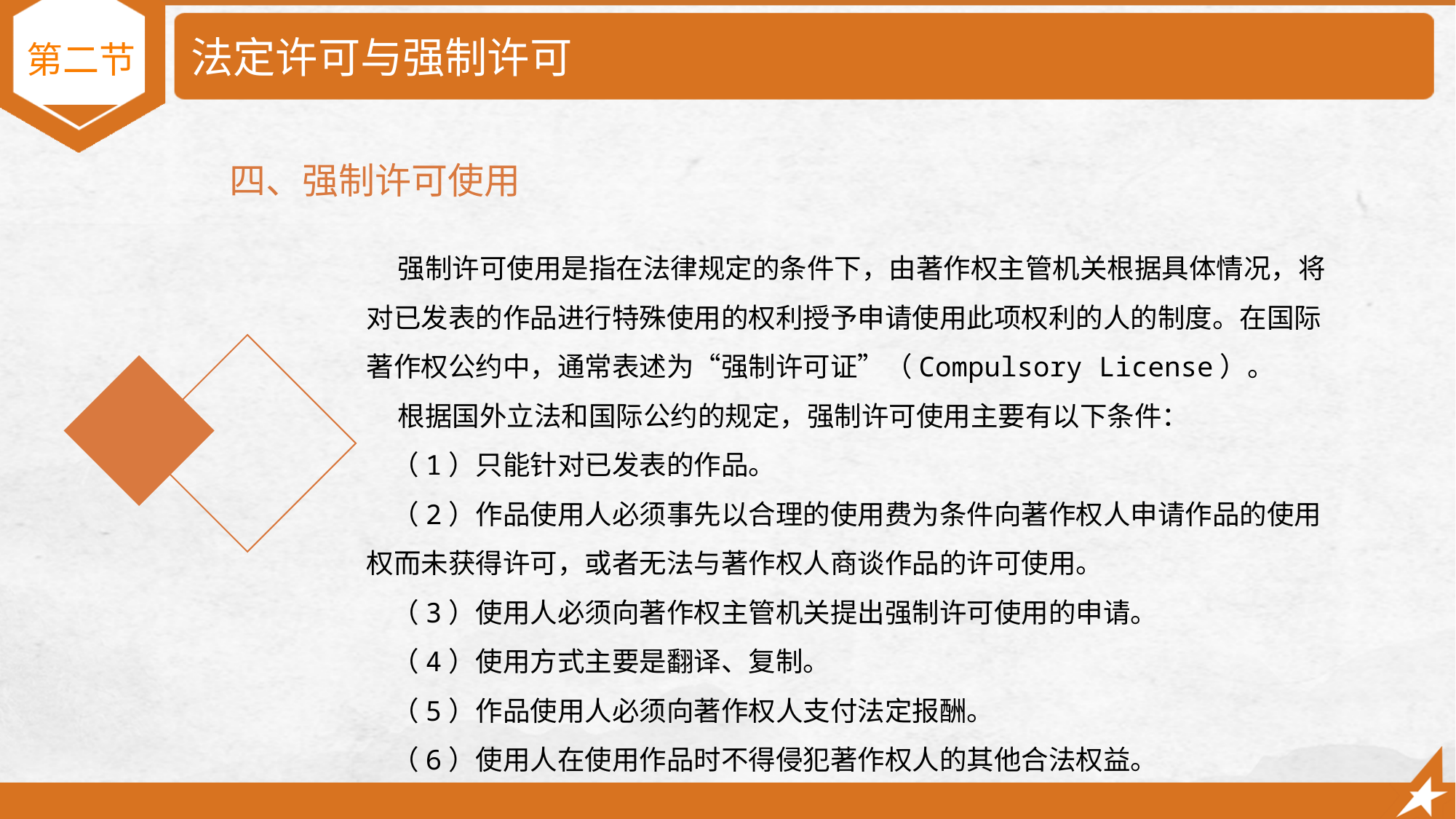

# 法定许可与强制许可
第二节
四、强制许可使用
    强制许可使用是指在法律规定的条件下，由著作权主管机关根据具体情况，将对已发表的作品进行特殊使用的权利授予申请使用此项权利的人的制度。在国际著作权公约中，通常表述为“强制许可证”（Compulsory License）。
    根据国外立法和国际公约的规定，强制许可使用主要有以下条件：
   （1）只能针对已发表的作品。
   （2）作品使用人必须事先以合理的使用费为条件向著作权人申请作品的使用权而未获得许可，或者无法与著作权人商谈作品的许可使用。
   （3）使用人必须向著作权主管机关提出强制许可使用的申请。
   （4）使用方式主要是翻译、复制。
   （5）作品使用人必须向著作权人支付法定报酬。
   （6）使用人在使用作品时不得侵犯著作权人的其他合法权益。